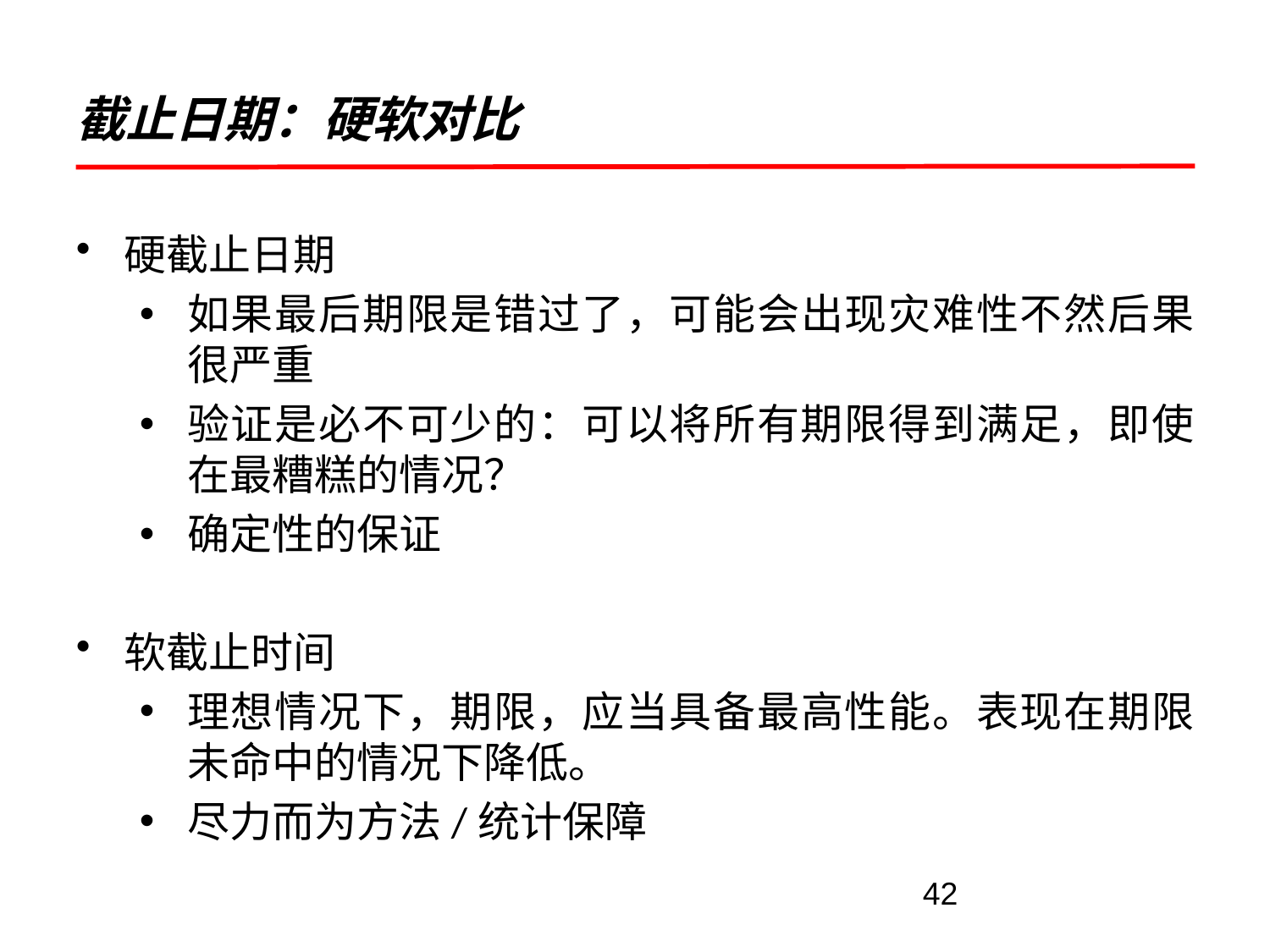

# 截止日期：硬软对比
硬截止日期
如果最后期限是错过了，可能会出现灾难性不然后果很严重
验证是必不可少的：可以将所有期限得到满足，即使在最糟糕的情况？
确定性的保证

软截止时间
理想情况下，期限，应当具备最高性能。表现在期限未命中的情况下降低。
尽力而为方法/统计保障
42